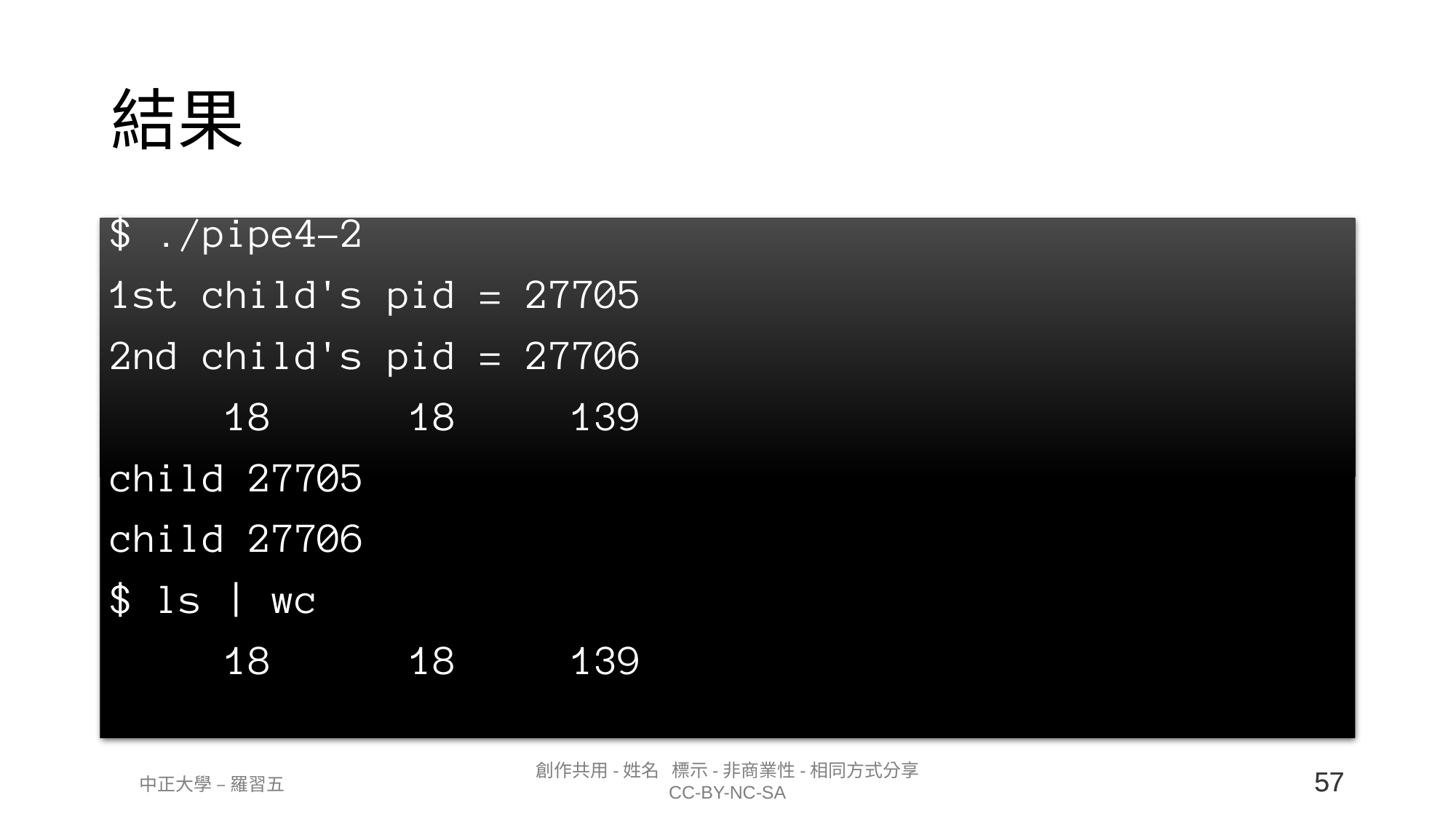

# 結果
$ ./pipe4-2
1st child's pid = 27705
2nd child's pid = 27706
     18      18     139
child 27705
child 27706
$ ls | wc
     18      18     139